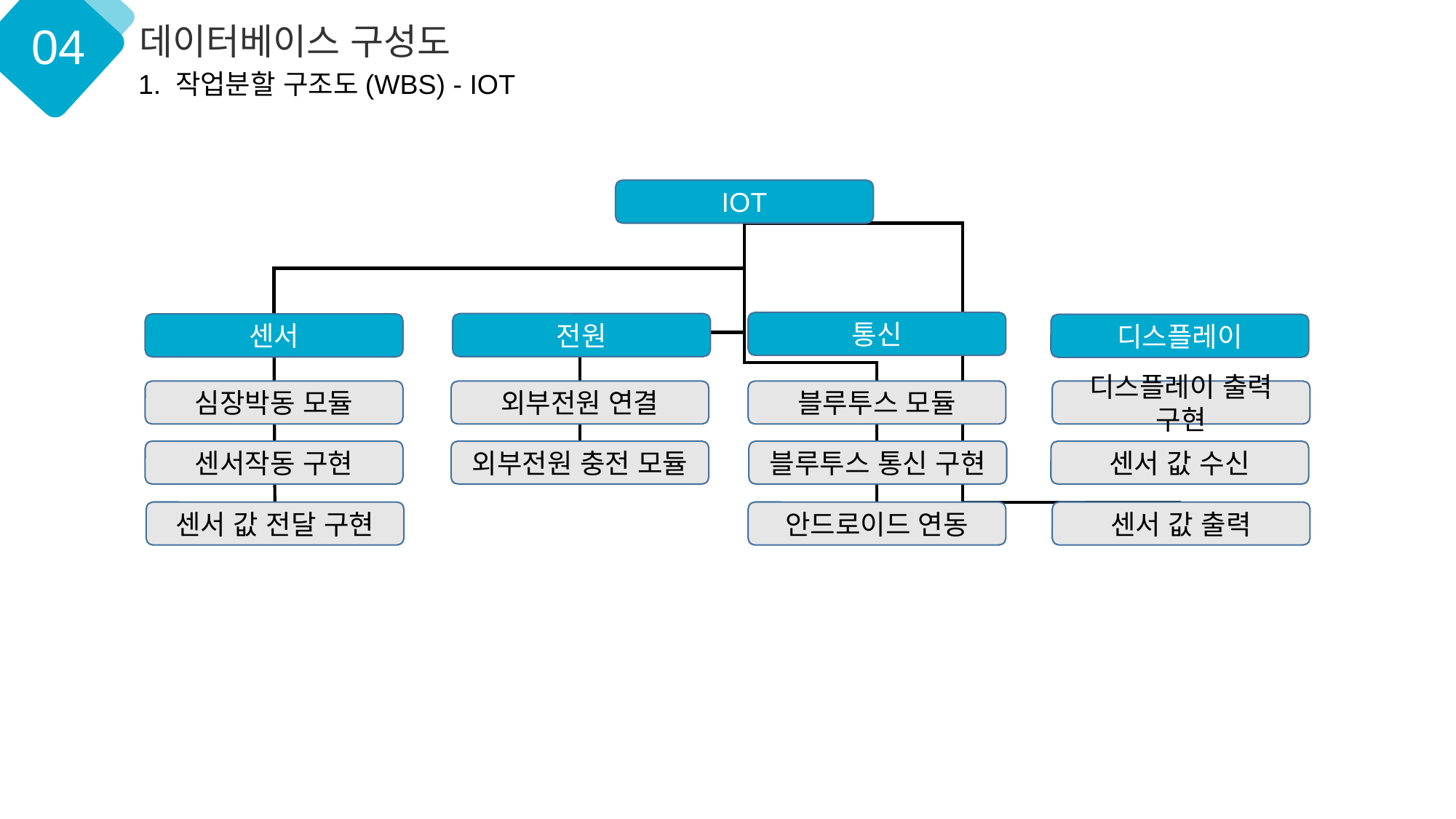

04
데이터베이스 구성도
1. 작업분할 구조도(WBS) - IOT
IOT
통신
전원
센서
디스플레이
심장박동 모듈
외부전원 연결
블루투스 모듈
센서작동 구현
외부전원 충전 모듈
블루투스 통신 구현
센서 값 수신
센서 값 전달 구현
안드로이드 연동
디스플레이 출력 구현
센서 값 출력